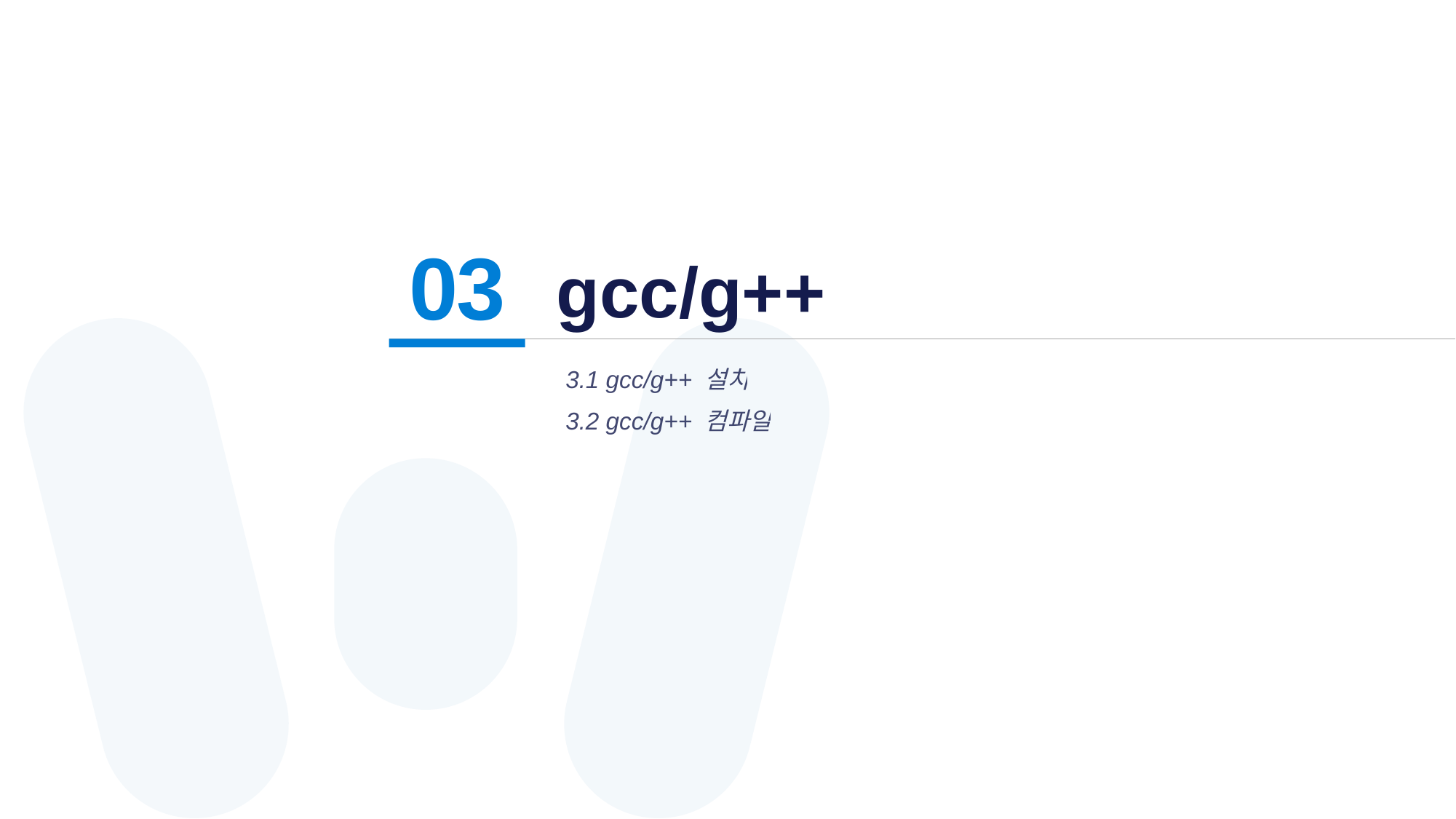

# gcc/g++
03
3.1 gcc/g++ 설치
3.2 gcc/g++ 컴파일